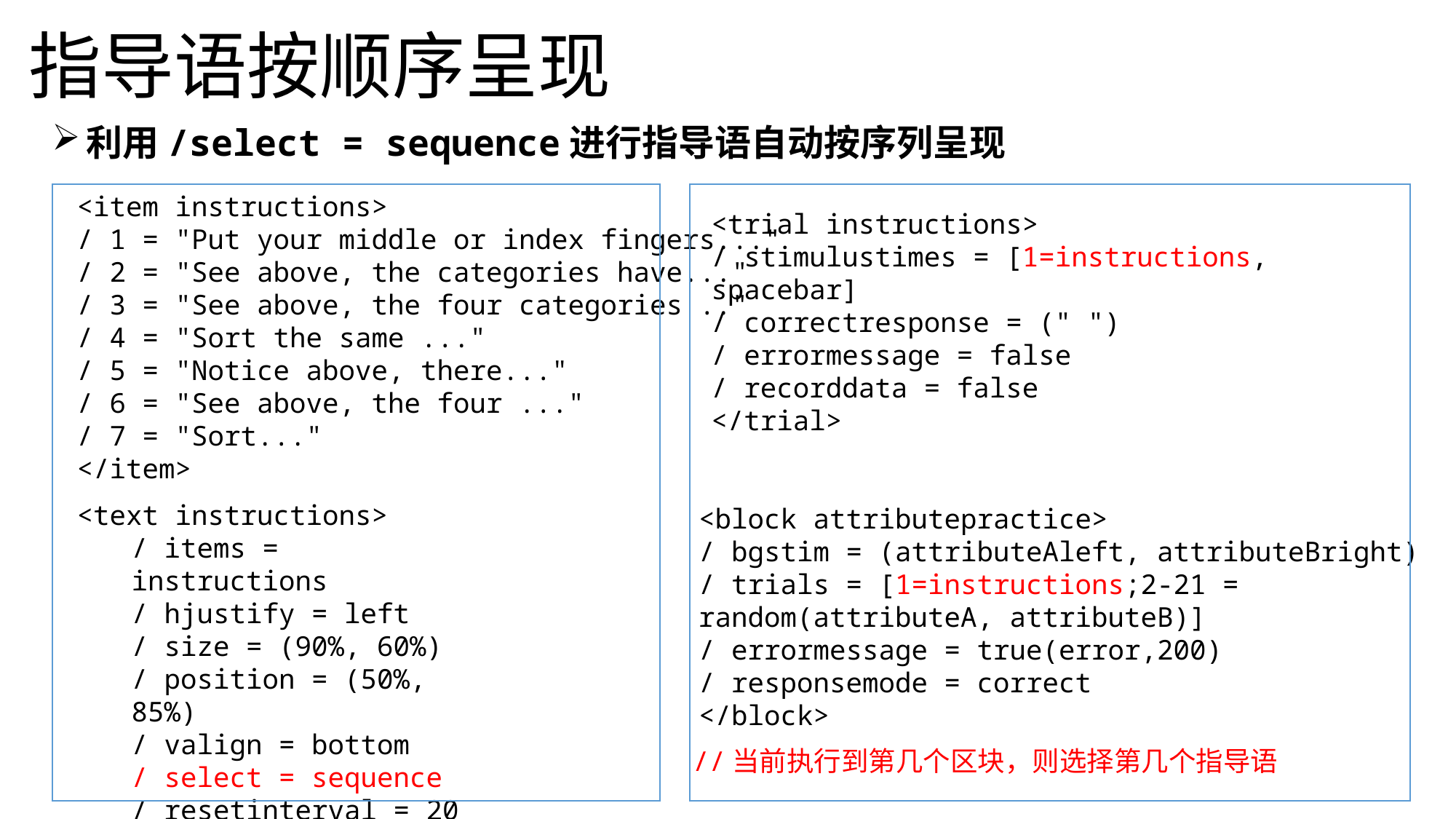

指导语按顺序呈现
利用/select = sequence进行指导语自动按序列呈现

<item instructions>
/ 1 = "Put your middle or index fingers..."
/ 2 = "See above, the categories have..."
/ 3 = "See above, the four categories .."
/ 4 = "Sort the same ..."
/ 5 = "Notice above, there..."
/ 6 = "See above, the four ..."
/ 7 = "Sort..."
</item>
<trial instructions>
/ stimulustimes = [1=instructions, spacebar]
/ correctresponse = (" ")
/ errormessage = false
/ recorddata = false
</trial>
<text instructions>
/ items = instructions
/ hjustify = left
/ size = (90%, 60%)
/ position = (50%, 85%)
/ valign = bottom
/ select = sequence
/ resetinterval = 20
</text>
<block attributepractice>
/ bgstim = (attributeAleft, attributeBright)
/ trials = [1=instructions;2-21 = random(attributeA, attributeB)]
/ errormessage = true(error,200)
/ responsemode = correct
</block>
//当前执行到第几个区块，则选择第几个指导语